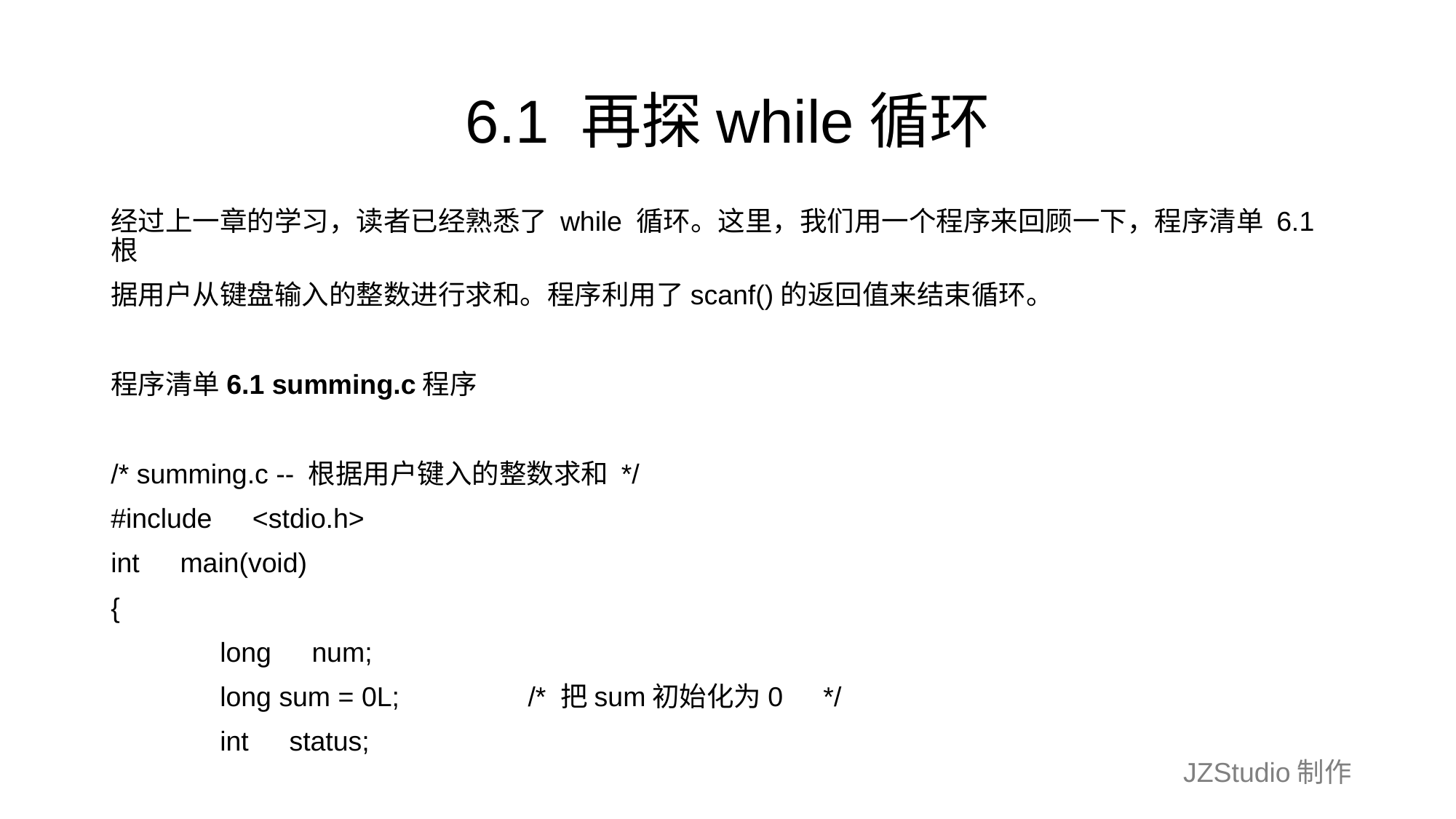

# 6.1 再探while循环
经过上一章的学习，读者已经熟悉了 while 循环。这里，我们用一个程序来回顾一下，程序清单 6.1根
据用户从键盘输入的整数进行求和。程序利用了scanf()的返回值来结束循环。

程序清单6.1 summing.c程序

/* summing.c -- 根据用户键入的整数求和 */
#include　<stdio.h>
int　main(void)
{
	long　num;
	long sum = 0L;　　　　 /* 把sum初始化为0　*/
	int　status;